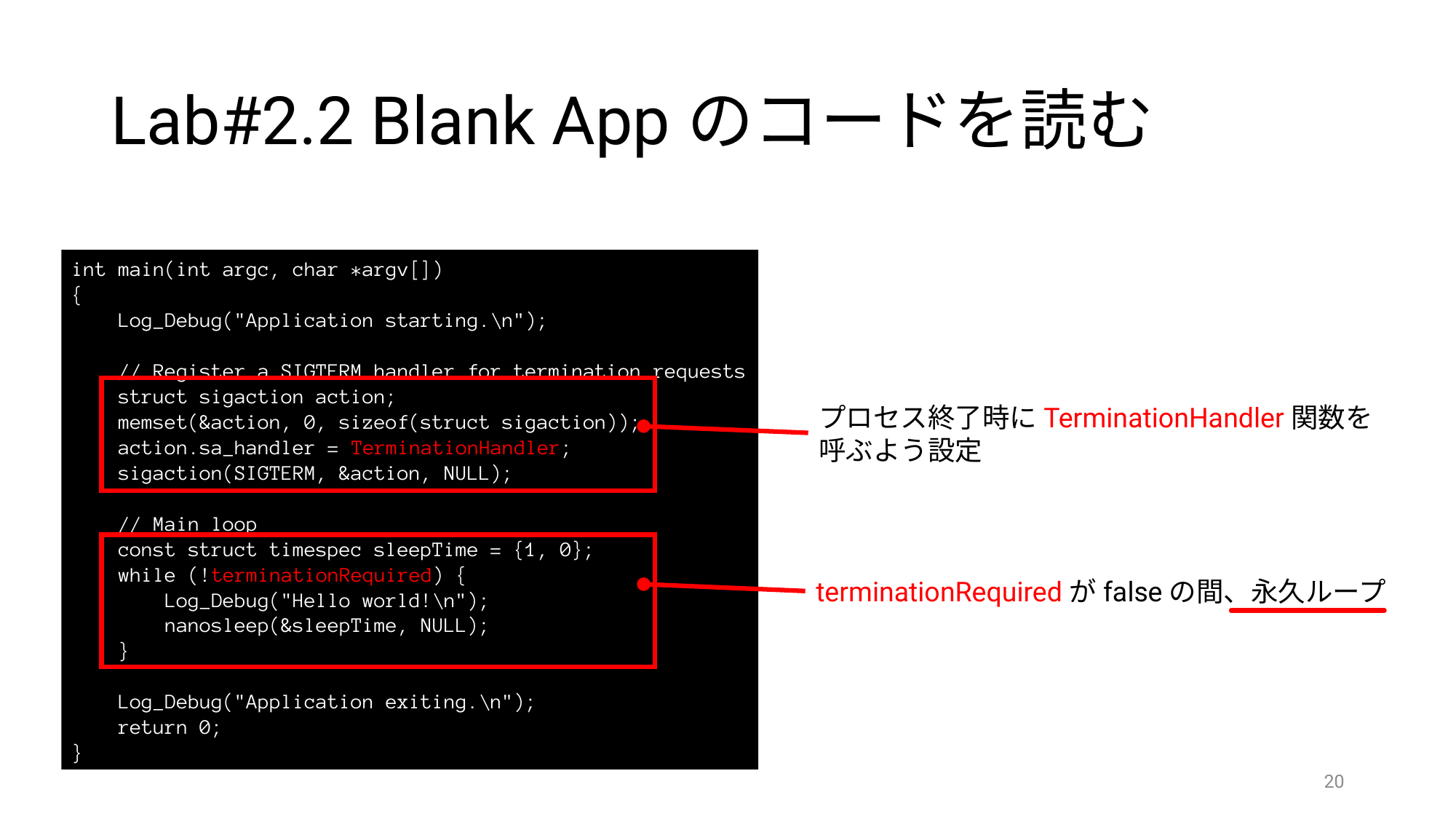

# Lab#2.2 Blank Appのコードを読む
int main(int argc, char *argv[])
{
    Log_Debug("Application starting.\n");

    // Register a SIGTERM handler for termination requests
    struct sigaction action;
    memset(&action, 0, sizeof(struct sigaction));
    action.sa_handler = TerminationHandler;
    sigaction(SIGTERM, &action, NULL);

    // Main loop
    const struct timespec sleepTime = {1, 0};
    while (!terminationRequired) {
        Log_Debug("Hello world!\n");
        nanosleep(&sleepTime, NULL);
    }

    Log_Debug("Application exiting.\n");
    return 0;
}

プロセス終了時にTerminationHandler関数を
呼ぶよう設定

terminationRequiredがfalseの間、永久ループ
20